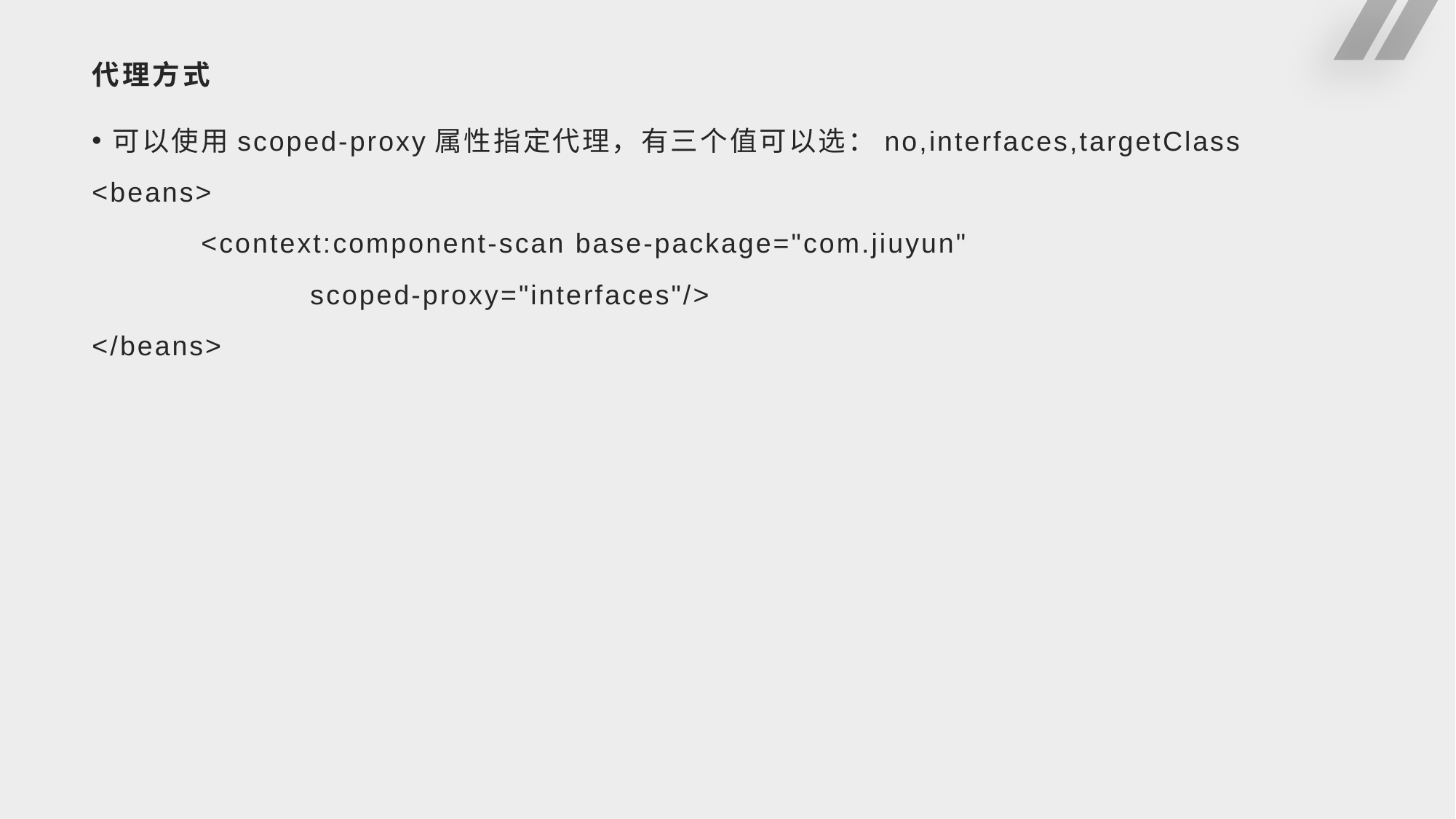

# 代理方式
可以使用scoped-proxy属性指定代理，有三个值可以选：no,interfaces,targetClass
<beans>
	<context:component-scan base-package="com.jiuyun"
		scoped-proxy="interfaces"/>
</beans>